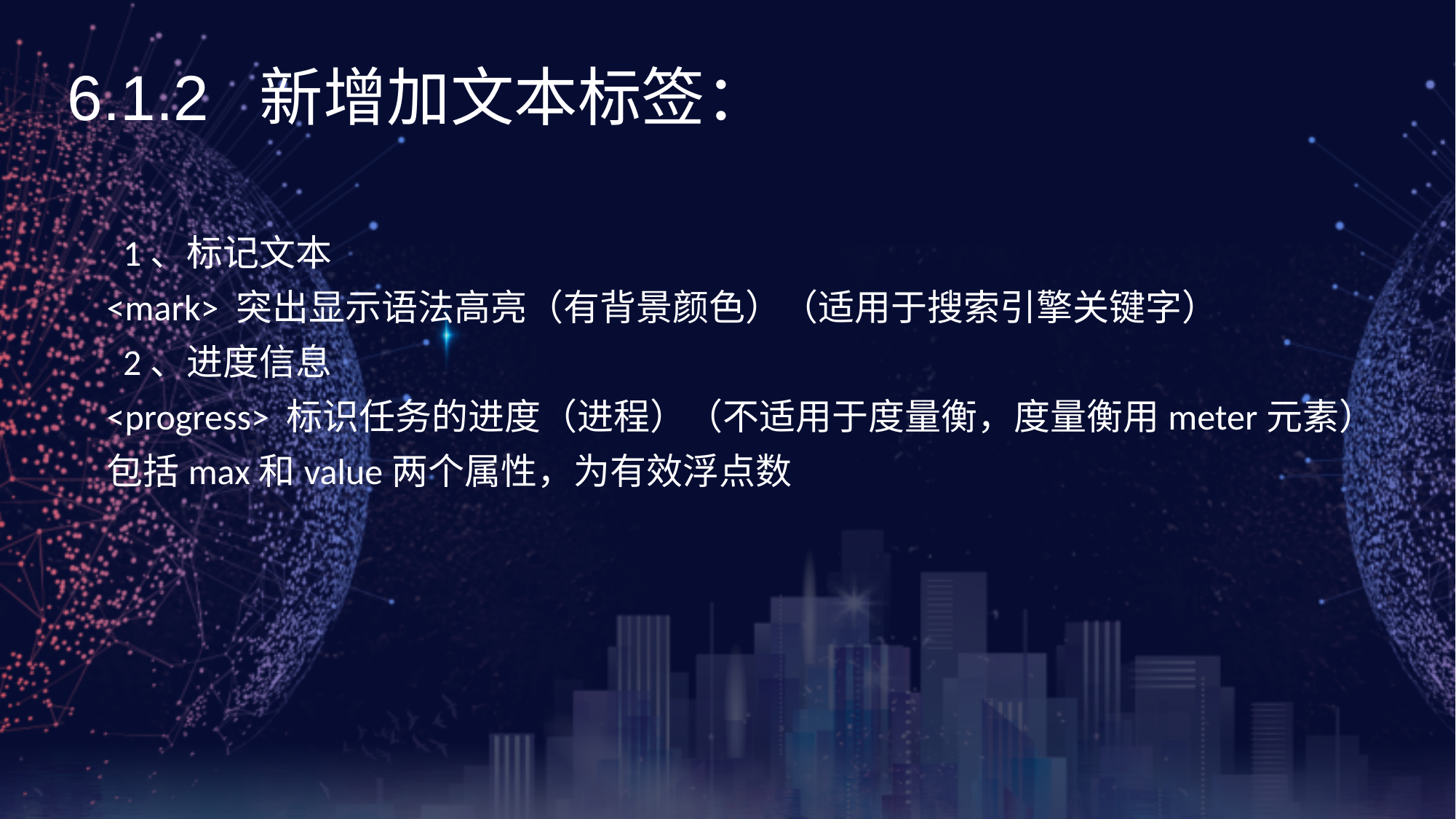

《网页设计与制作案例教程》（第3版）
6.1.2  新增加文本标签：
  1、标记文本
<mark> 突出显示语法高亮（有背景颜色）（适用于搜索引擎关键字）
  2、进度信息
<progress> 标识任务的进度（进程）（不适用于度量衡，度量衡用meter元素）
包括max和value两个属性，为有效浮点数